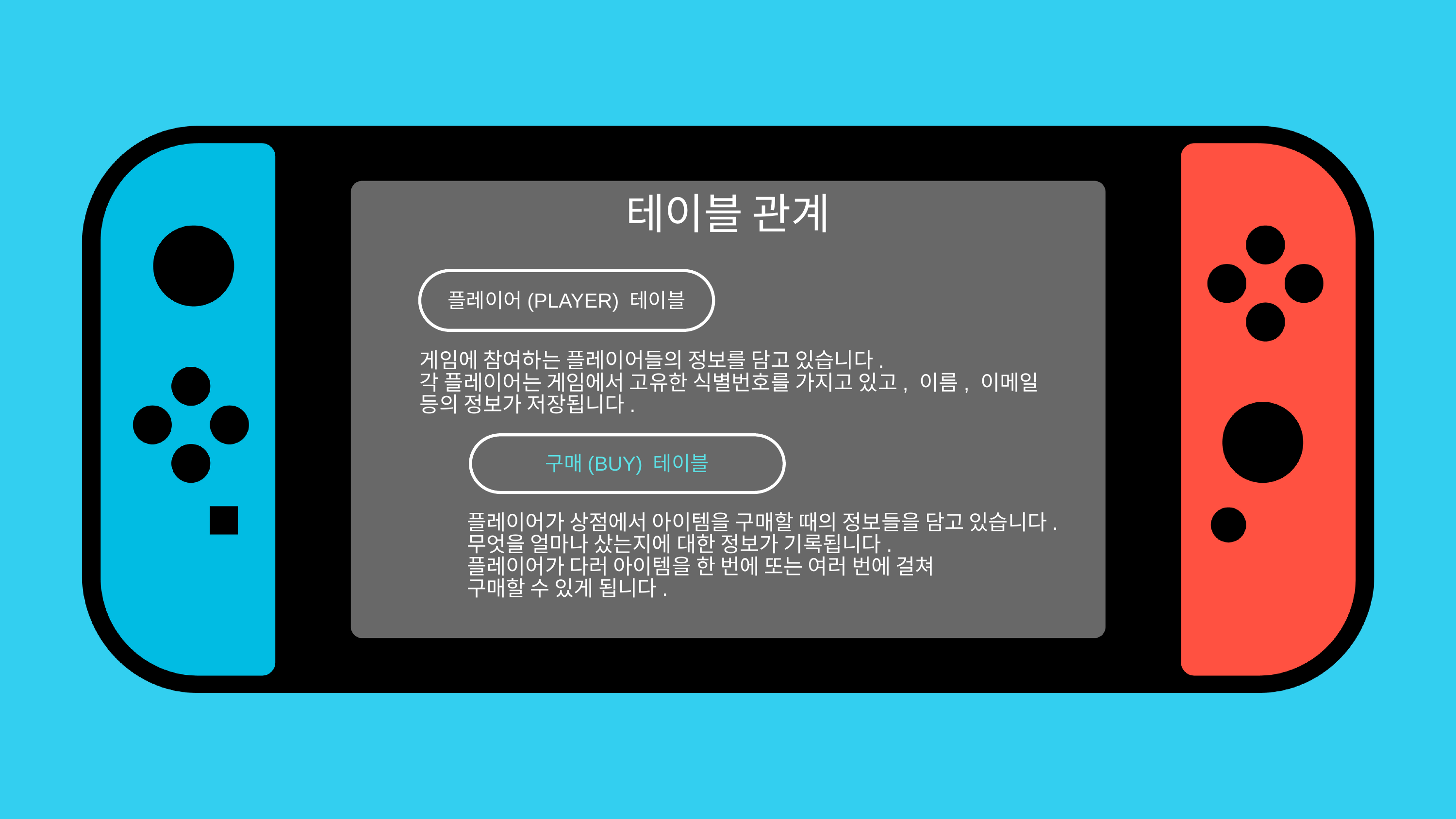

테이블 관계

플레이어(PLAYER) 테이블
게임에 참여하는 플레이어들의 정보를 담고 있습니다.
각 플레이어는 게임에서 고유한 식별번호를 가지고 있고, 이름, 이메일 등의 정보가 저장됩니다.

구매(BUY) 테이블
플레이어가 상점에서 아이템을 구매할 때의 정보들을 담고 있습니다.
무엇을 얼마나 샀는지에 대한 정보가 기록됩니다.
플레이어가 다러 아이템을 한 번에 또는 여러 번에 걸쳐
구매할 수 있게 됩니다.